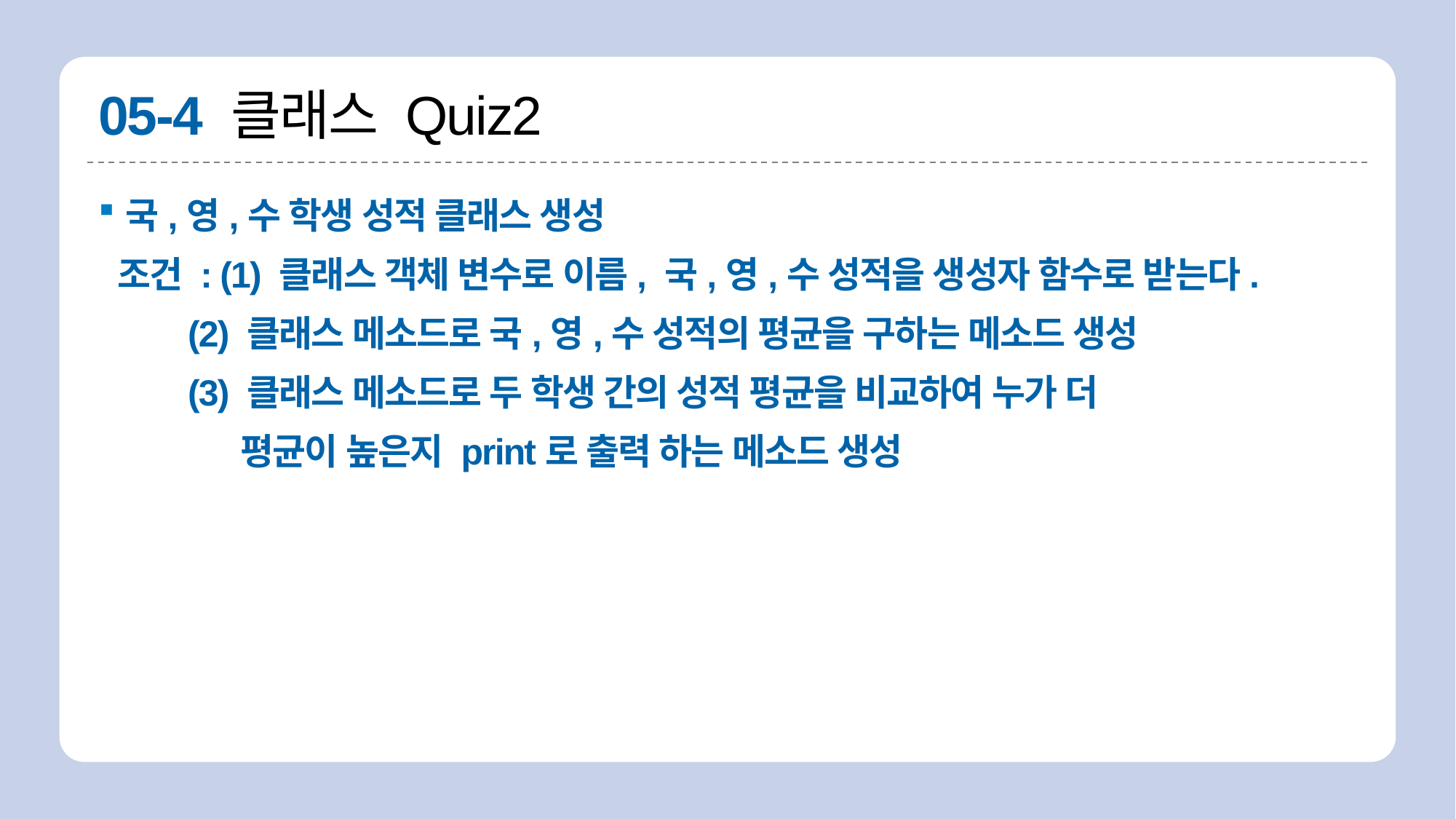

# 05-4 클래스 Quiz2
국,영,수 학생 성적 클래스 생성
 조건 : (1) 클래스 객체 변수로 이름, 국,영,수 성적을 생성자 함수로 받는다.
          (2) 클래스 메소드로 국,영,수 성적의 평균을 구하는 메소드 생성
          (3) 클래스 메소드로 두 학생 간의 성적 평균을 비교하여 누가 더
               평균이 높은지 print로 출력 하는 메소드 생성